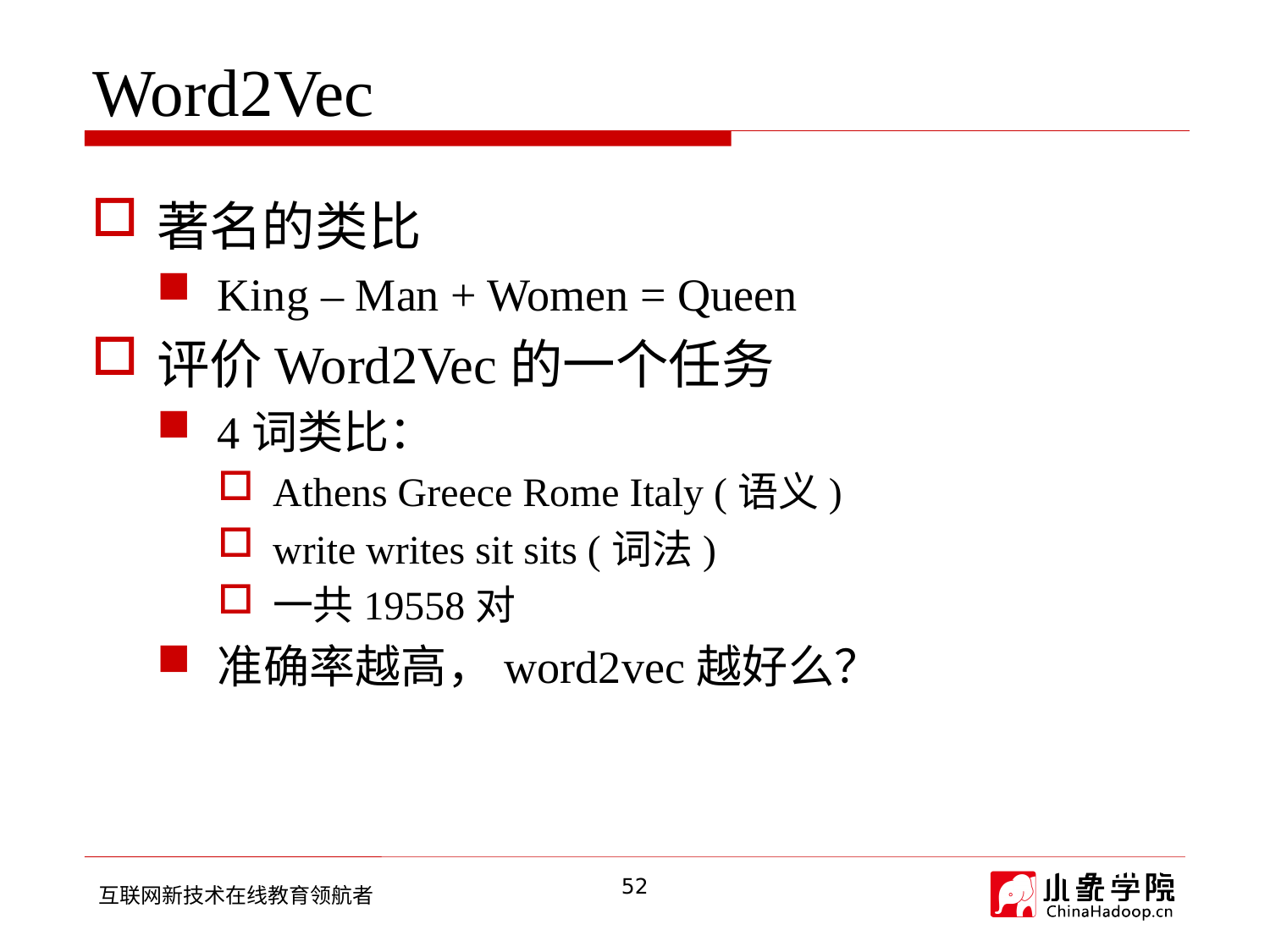

# Word2Vec
著名的类比
King – Man + Women = Queen
评价Word2Vec的一个任务
4词类比：
Athens Greece Rome Italy (语义)
write writes sit sits (词法)
一共19558对
准确率越高，word2vec越好么？

52